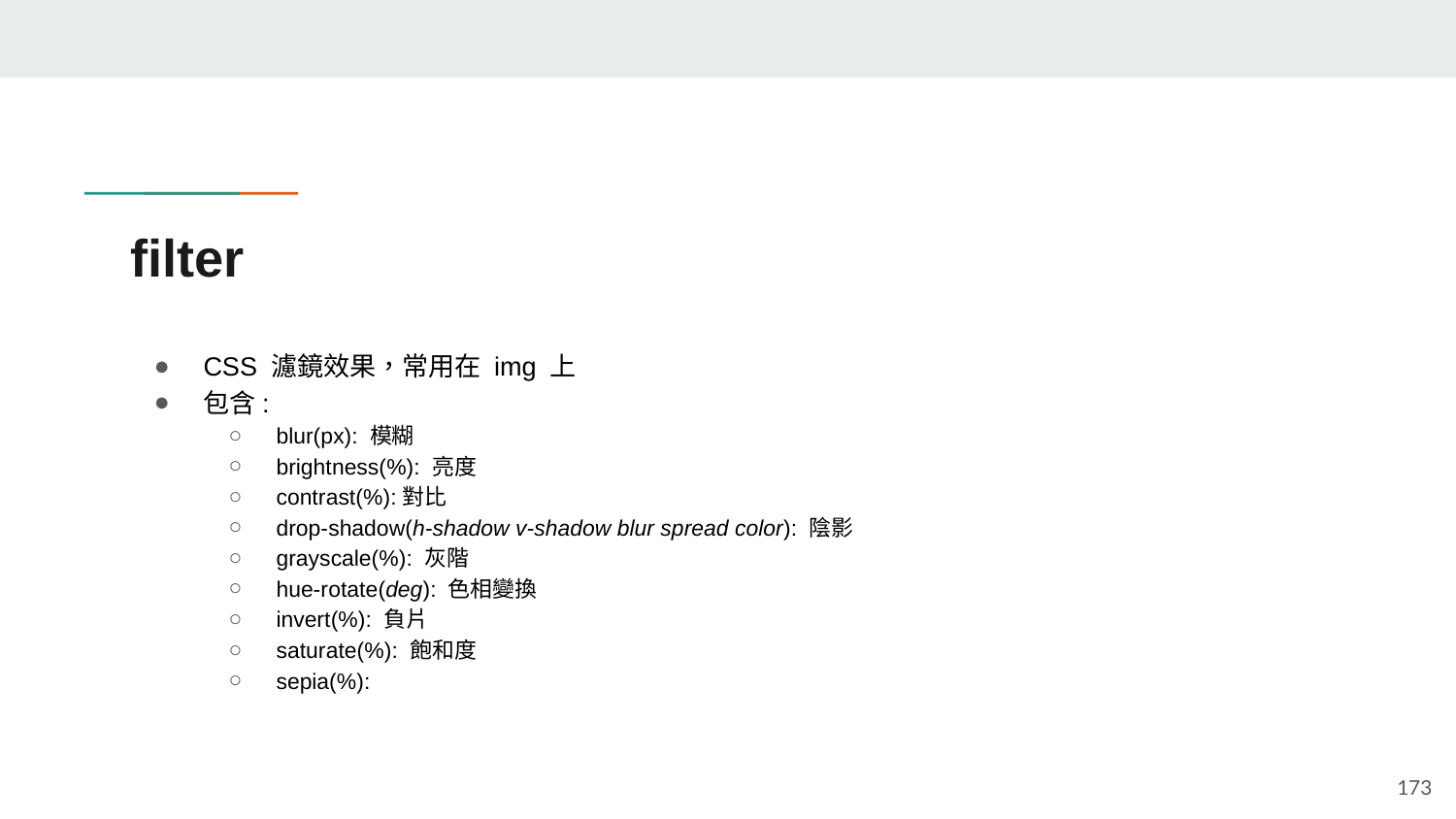

# filter
CSS 濾鏡效果，常用在 img 上
包含:
blur(px): 模糊
brightness(%): 亮度
contrast(%):對比
drop-shadow(h-shadow v-shadow blur spread color): 陰影
grayscale(%): 灰階
hue-rotate(deg): 色相變換
invert(%): 負片
saturate(%): 飽和度
sepia(%):

173